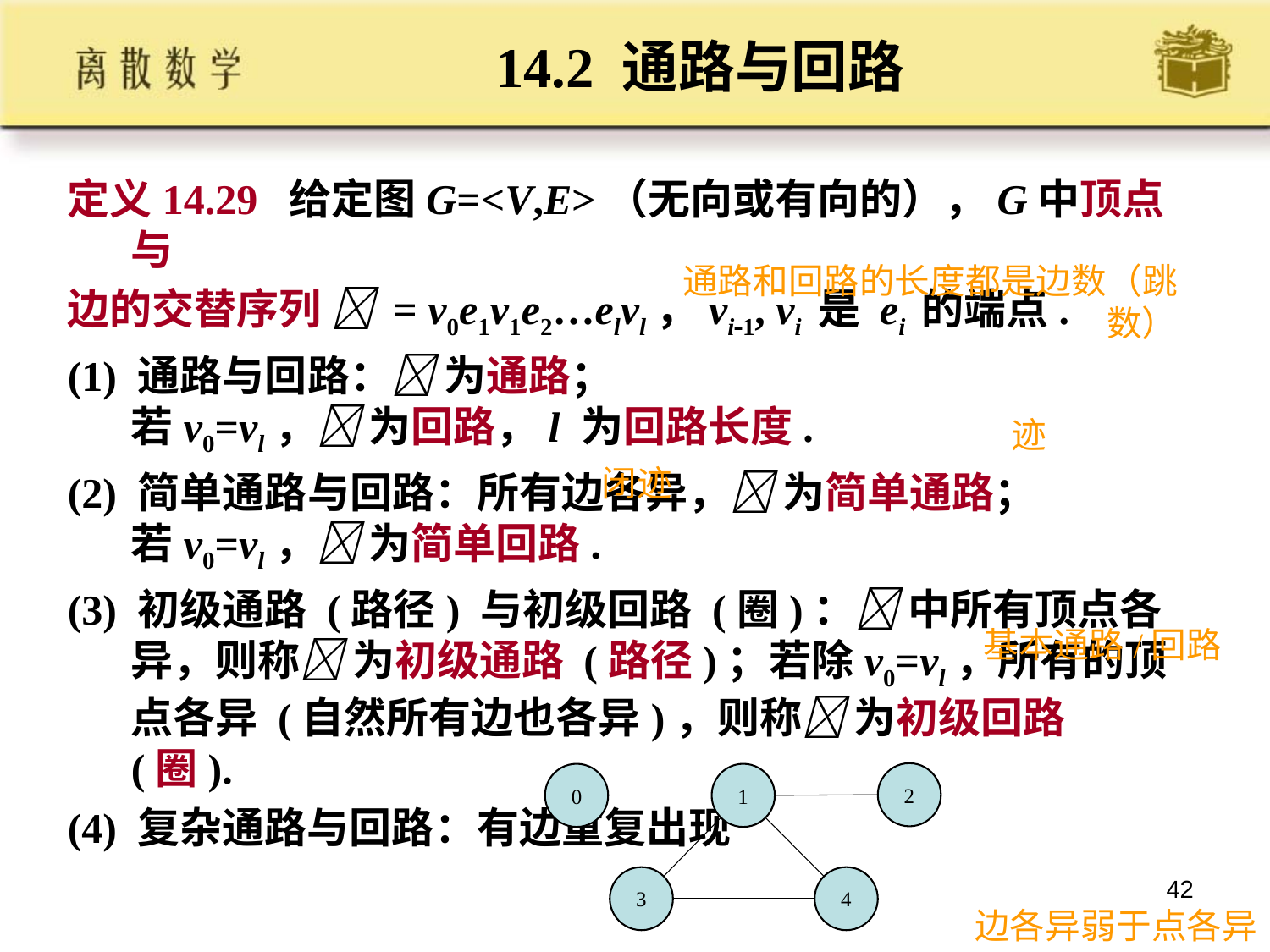

# 14.2 通路与回路
定义14.29  给定图G=<V,E>（无向或有向的），G中顶点与
边的交替序列 Γ = v0e1v1e2…elvl，vi−1, vi 是 ei 的端点.
(1) 通路与回路：Γ 为通路；
若v0=vl，Γ 为回路，l 为回路长度.
(2) 简单通路与回路：所有边各异，Γ 为简单通路；
若v0=vl，Γ 为简单回路.
(3) 初级通路 (路径) 与初级回路 (圈)：Γ 中所有顶点各异，则称Γ 为初级通路 (路径)；若除v0=vl，所有的顶点各异 (自然所有边也各异)，则称Γ 为初级回路 (圈).
(4) 复杂通路与回路：有边重复出现
通路和回路的长度都是边数（跳数）
迹
闭迹
基本通路/回路
2
0
1
3
4
42
边各异弱于点各异